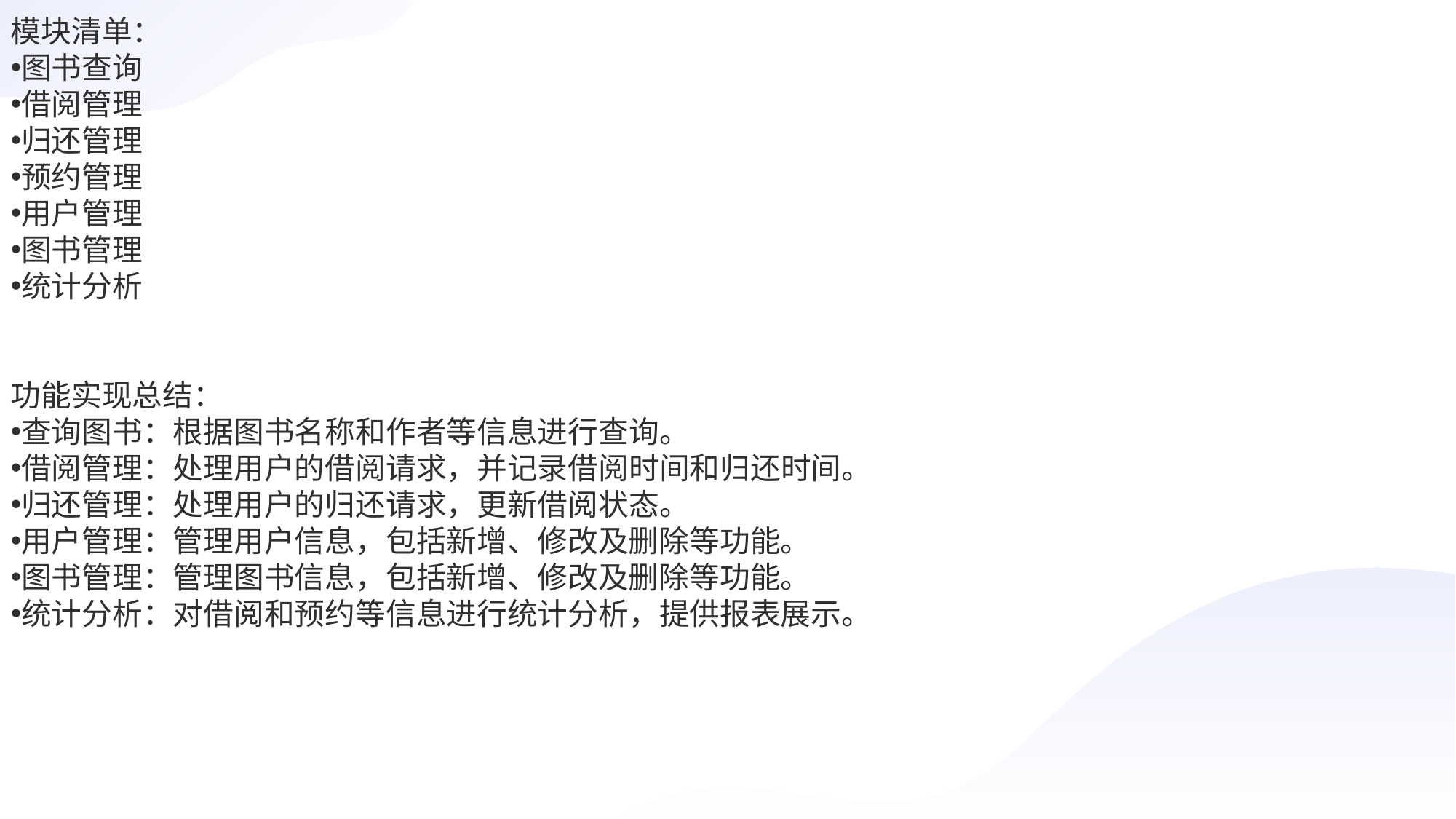

模块清单：
图书查询
借阅管理
归还管理
预约管理
用户管理
图书管理
统计分析

功能实现总结：
查询图书：根据图书名称和作者等信息进行查询。
借阅管理：处理用户的借阅请求，并记录借阅时间和归还时间。
归还管理：处理用户的归还请求，更新借阅状态。
用户管理：管理用户信息，包括新增、修改及删除等功能。
图书管理：管理图书信息，包括新增、修改及删除等功能。
统计分析：对借阅和预约等信息进行统计分析，提供报表展示。